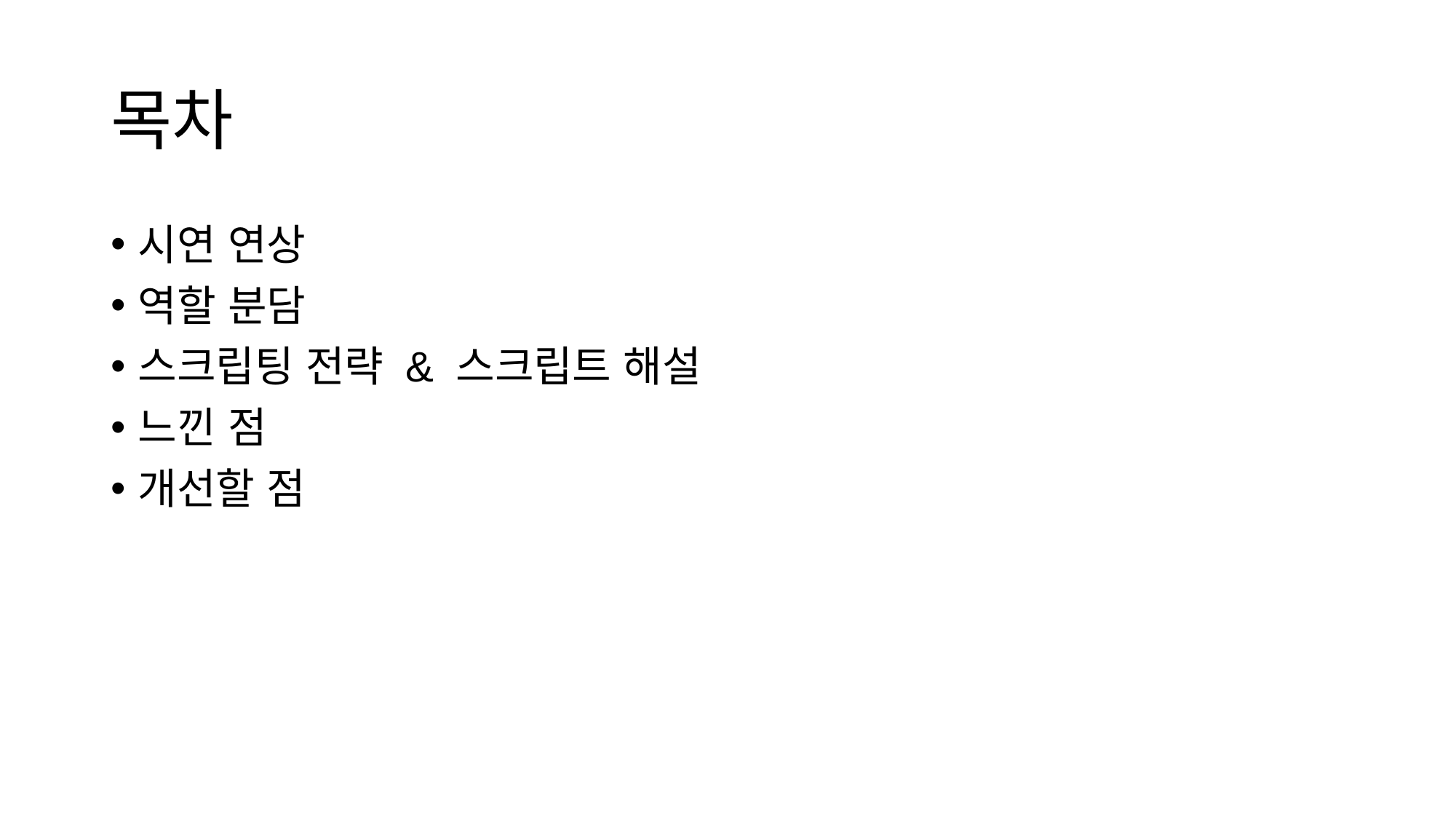

# 목차
시연 연상
역할 분담
스크립팅 전략 & 스크립트 해설
느낀 점
개선할 점